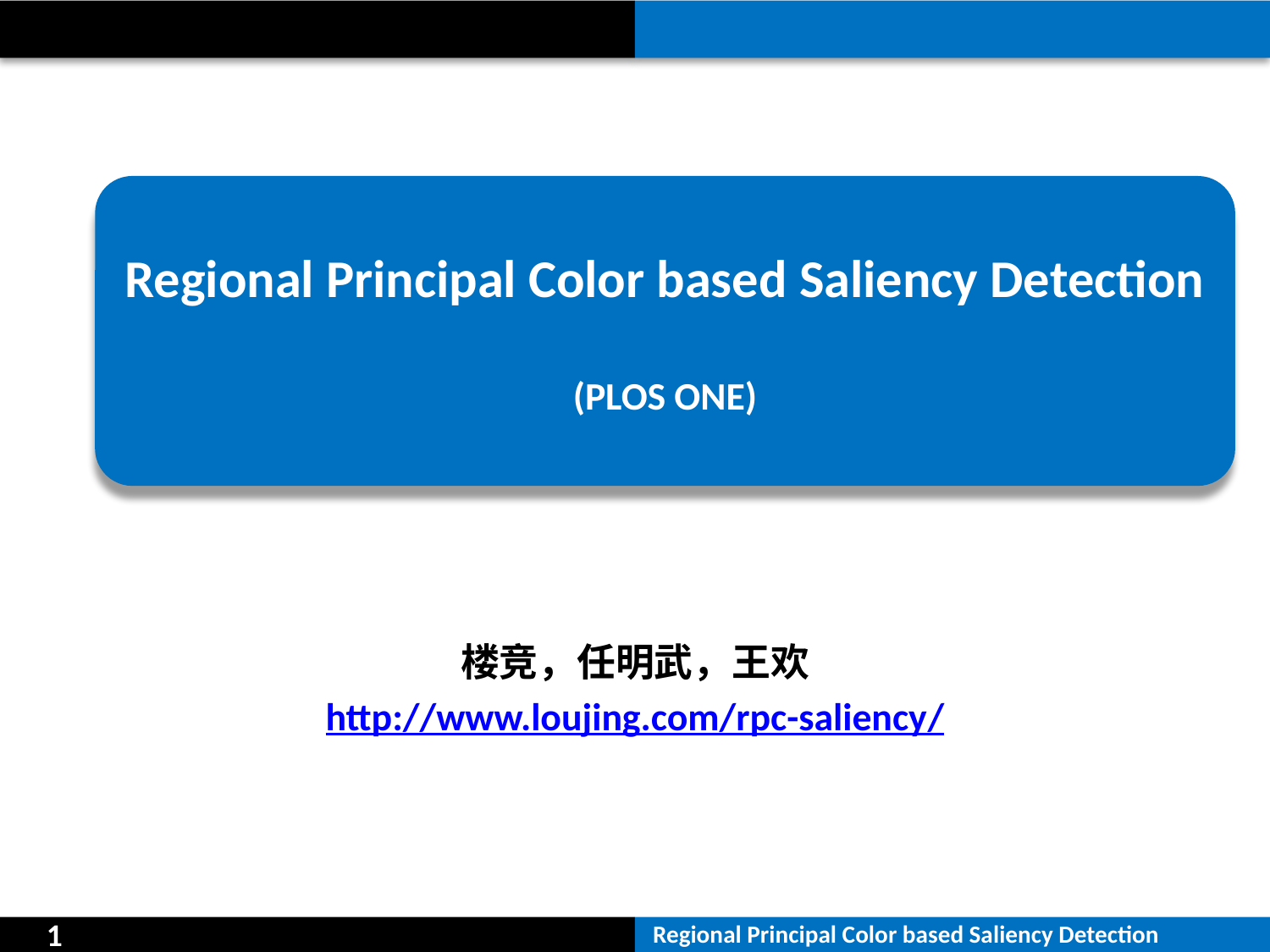

Regional Principal Color based Saliency Detection

(PLOS ONE)

楼竞，任明武，王欢
http://www.loujing.com/rpc-saliency/